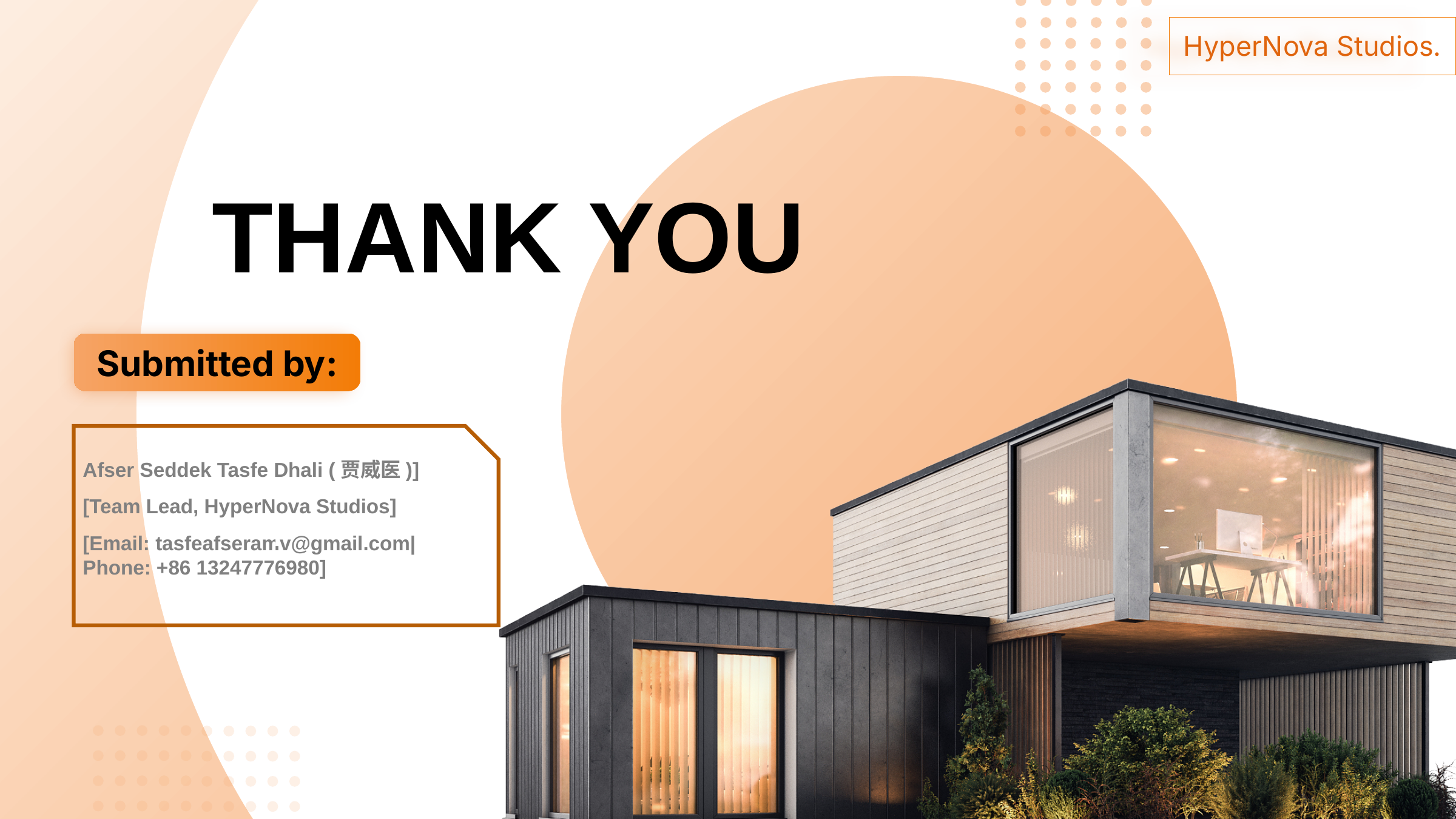

HyperNova Studios.
THANK YOU
Submitted by:
[
Afser Seddek Tasfe Dhali (贾威医)]
[Team Lead, HyperNova Studios]
[Email: tasfeafseramv@gmail.com| Phone: +86 13247776980]